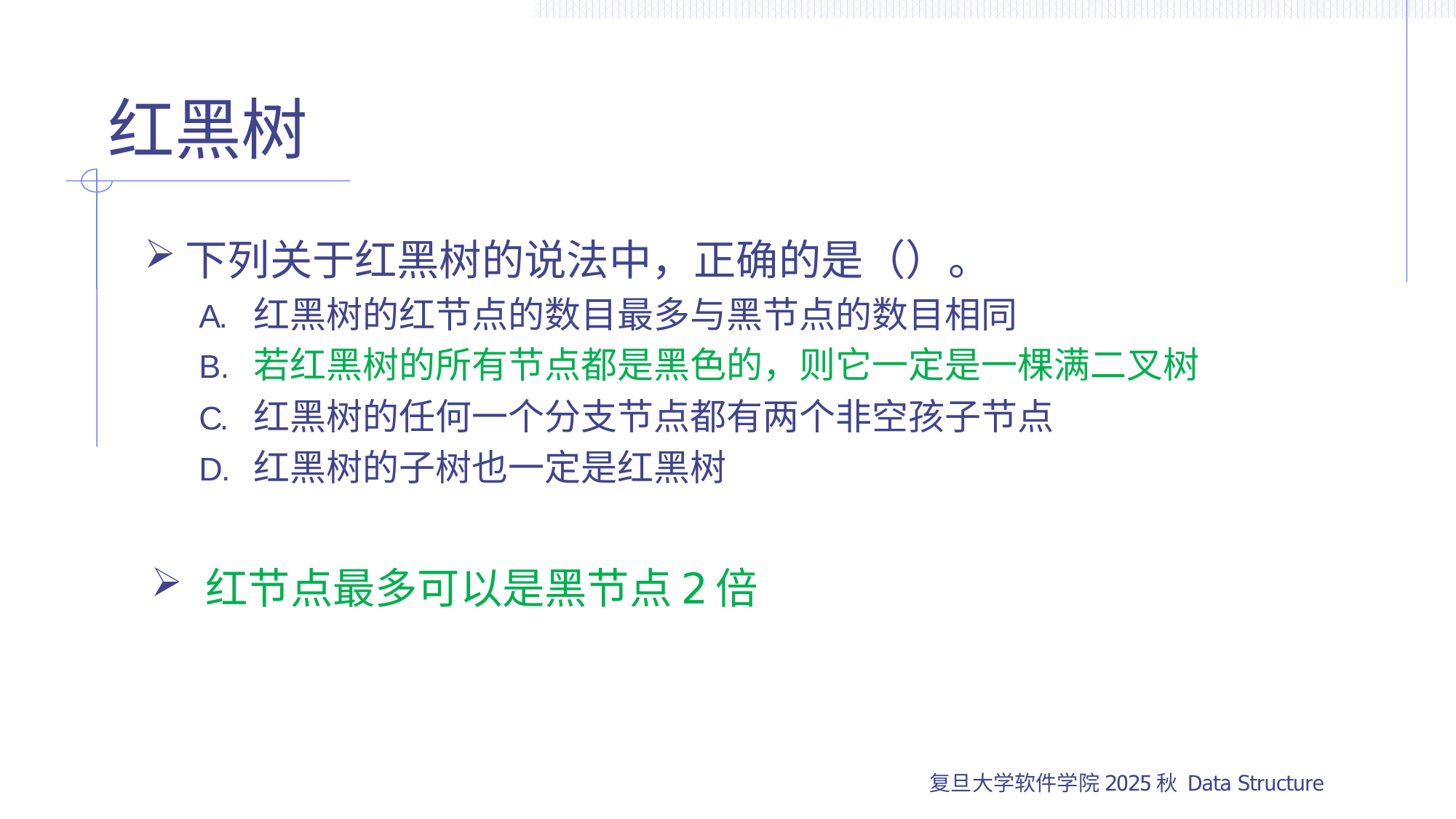

# 红黑树
下列关于红黑树的说法中，正确的是（）。
红黑树的红节点的数目最多与黑节点的数目相同
若红黑树的所有节点都是黑色的，则它一定是一棵满二叉树
红黑树的任何一个分支节点都有两个非空孩子节点
红黑树的子树也一定是红黑树

红节点最多可以是黑节点2倍